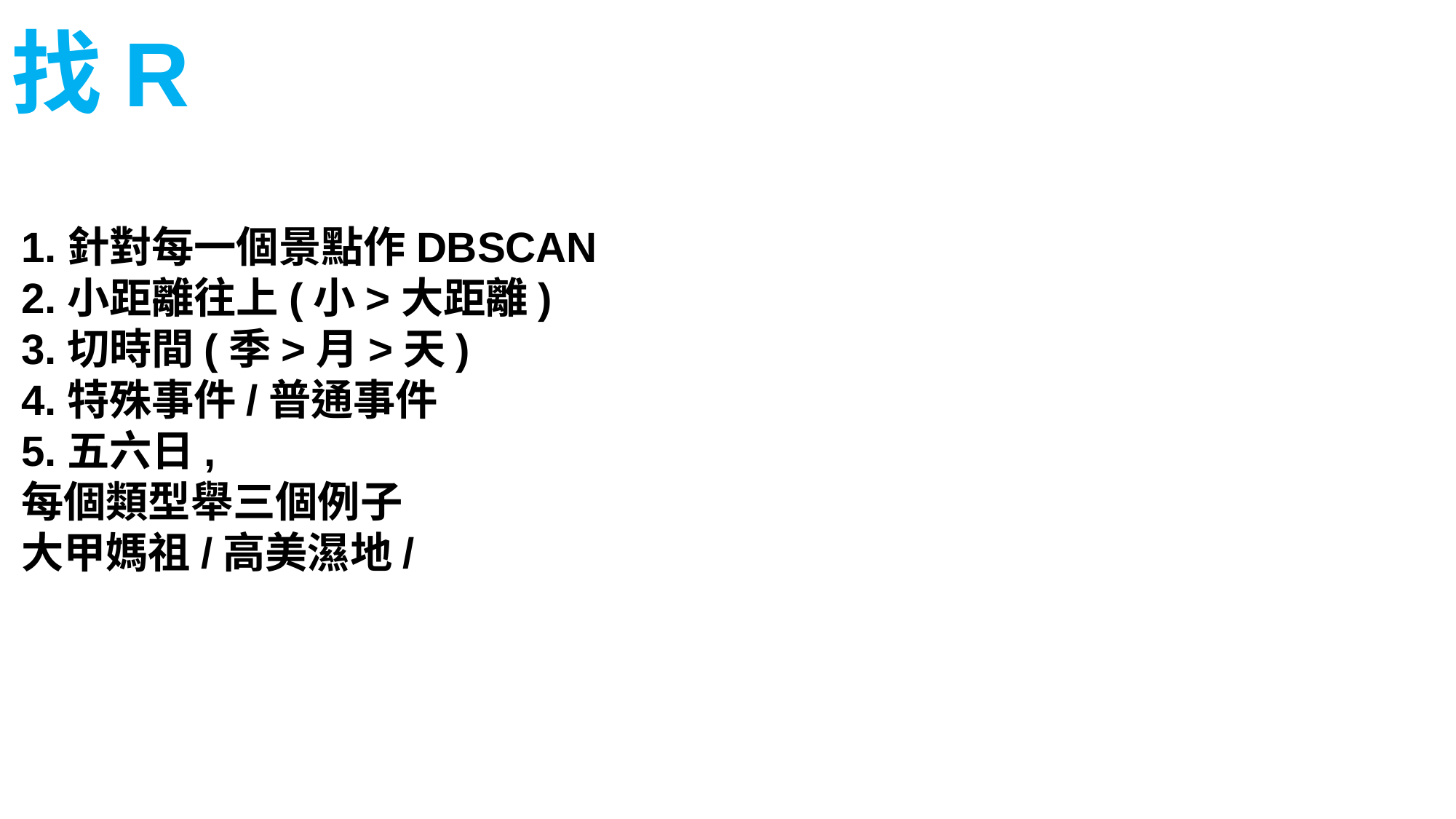

# 找R
1.針對每一個景點作DBSCAN
2.小距離往上(小>大距離)
3.切時間(季>月>天)
4.特殊事件/普通事件
5.五六日,
每個類型舉三個例子
大甲媽祖/高美濕地/